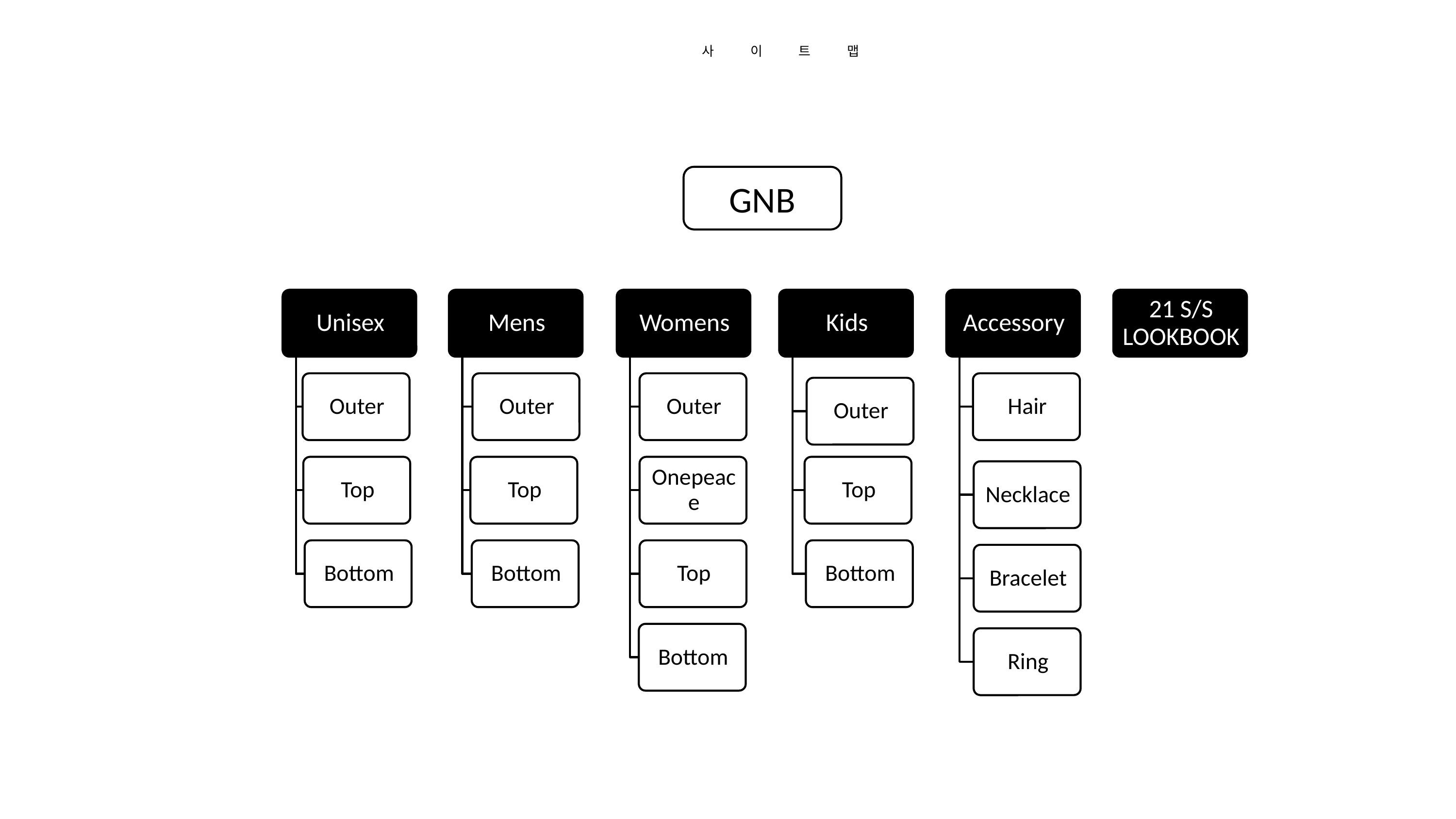

사이트맵
Unisex
Outer
Top
Bottom
Mens
Outer
Top
Bottom
Womens
Outer
Onepeace
Top
Bottom
Kids
Outer
Top
Bottom
Accessory
Hair
Necklace
Bracelet
Ring
21 S/S LOOKBOOK
GNB